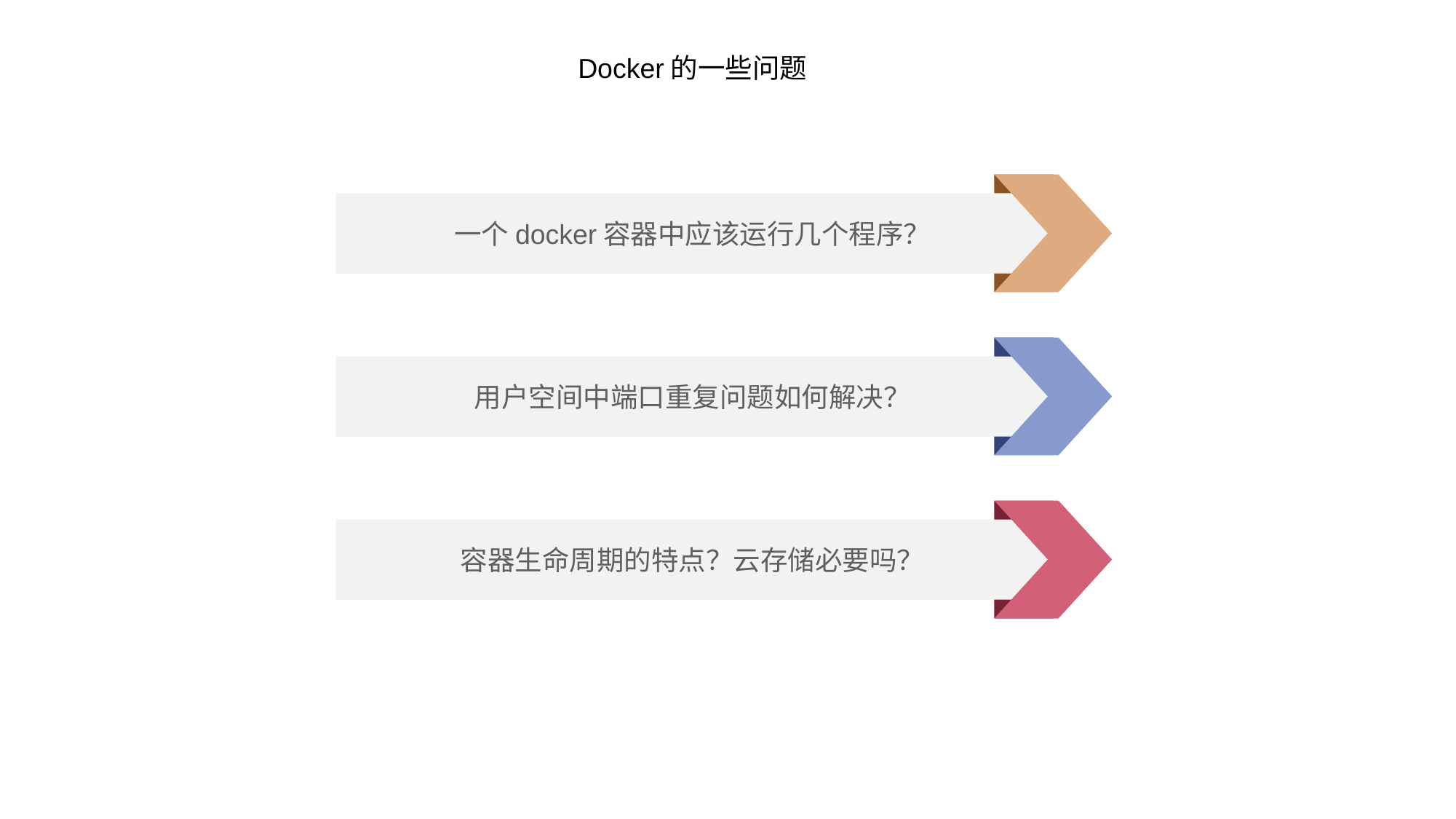

Docker的一些问题

一个docker容器中应该运行几个程序？

用户空间中端口重复问题如何解决？

容器生命周期的特点？云存储必要吗？